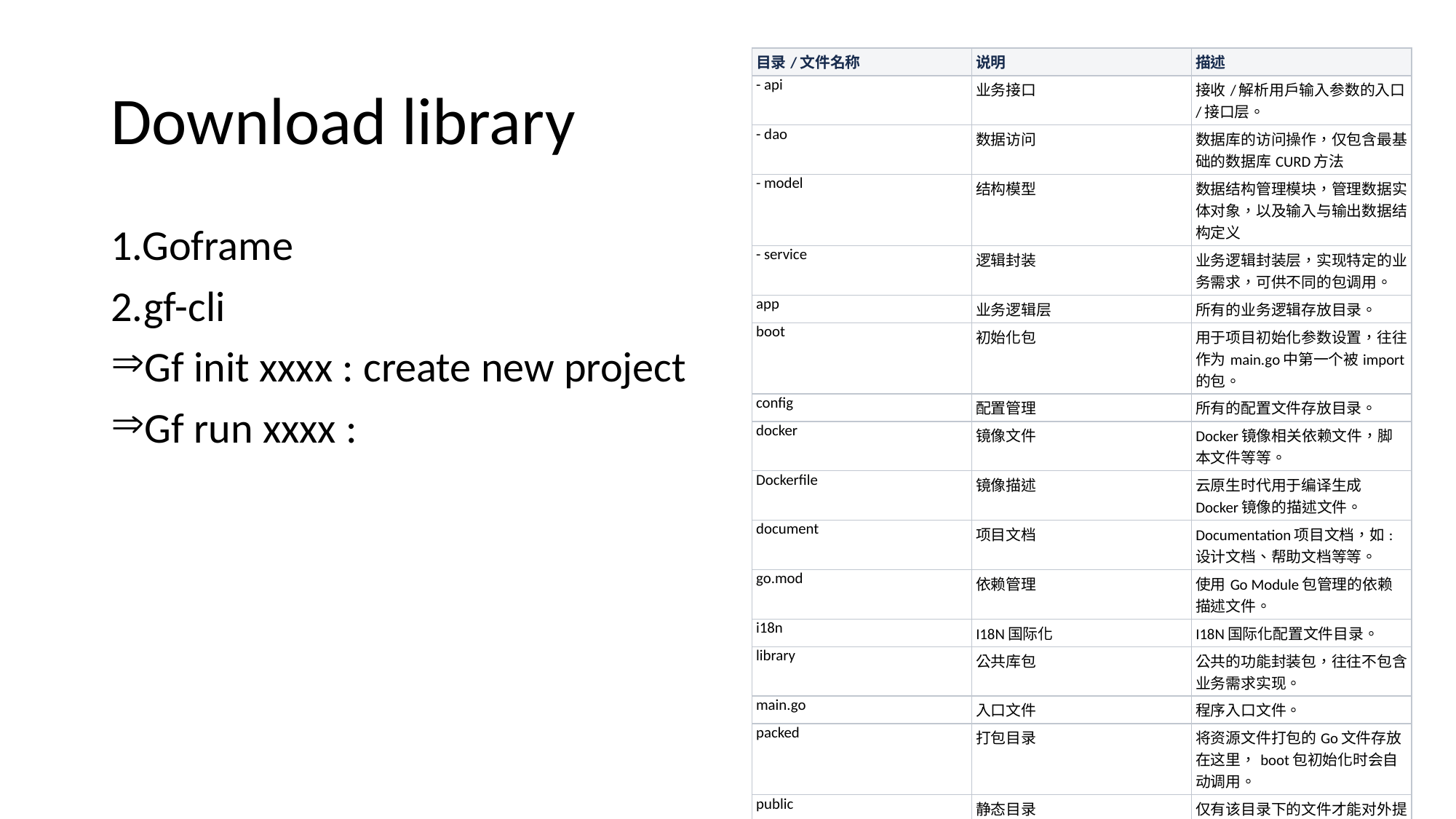

# Download library
| 目录/文件名称 | 说明 | 描述 |
| --- | --- | --- |
| - api | 业务接口 | 接收/解析用户输入参数的入口/接口层。 |
| - dao | 数据访问 | 数据库的访问操作，仅包含最基础的数据库CURD方法 |
| - model | 结构模型 | 数据结构管理模块，管理数据实体对象，以及输入与输出数据结构定义 |
| - service | 逻辑封装 | 业务逻辑封装层，实现特定的业务需求，可供不同的包调用。 |
| app | 业务逻辑层 | 所有的业务逻辑存放目录。 |
| boot | 初始化包 | 用于项目初始化参数设置，往往作为main.go中第一个被import的包。 |
| config | 配置管理 | 所有的配置文件存放目录。 |
| docker | 镜像文件 | Docker镜像相关依赖文件，脚本文件等等。 |
| Dockerfile | 镜像描述 | 云原生时代用于编译生成Docker镜像的描述文件。 |
| document | 项目文档 | Documentation项目文档，如: 设计文档、帮助文档等等。 |
| go.mod | 依赖管理 | 使用Go Module包管理的依赖描述文件。 |
| i18n | I18N国际化 | I18N国际化配置文件目录。 |
| library | 公共库包 | 公共的功能封装包，往往不包含业务需求实现。 |
| main.go | 入口文件 | 程序入口文件。 |
| packed | 打包目录 | 将资源文件打包的Go文件存放在这里，boot包初始化时会自动调用。 |
| public | 静态目录 | 仅有该目录下的文件才能对外提供静态服务访问。 |
| router | 路由注册 | 用于路由统一的注册管理。 |
| template | 模板文件 | MVC模板文件存放的目录。 |
1.Goframe
2.gf-cli
Gf init xxxx : create new project
Gf run xxxx :